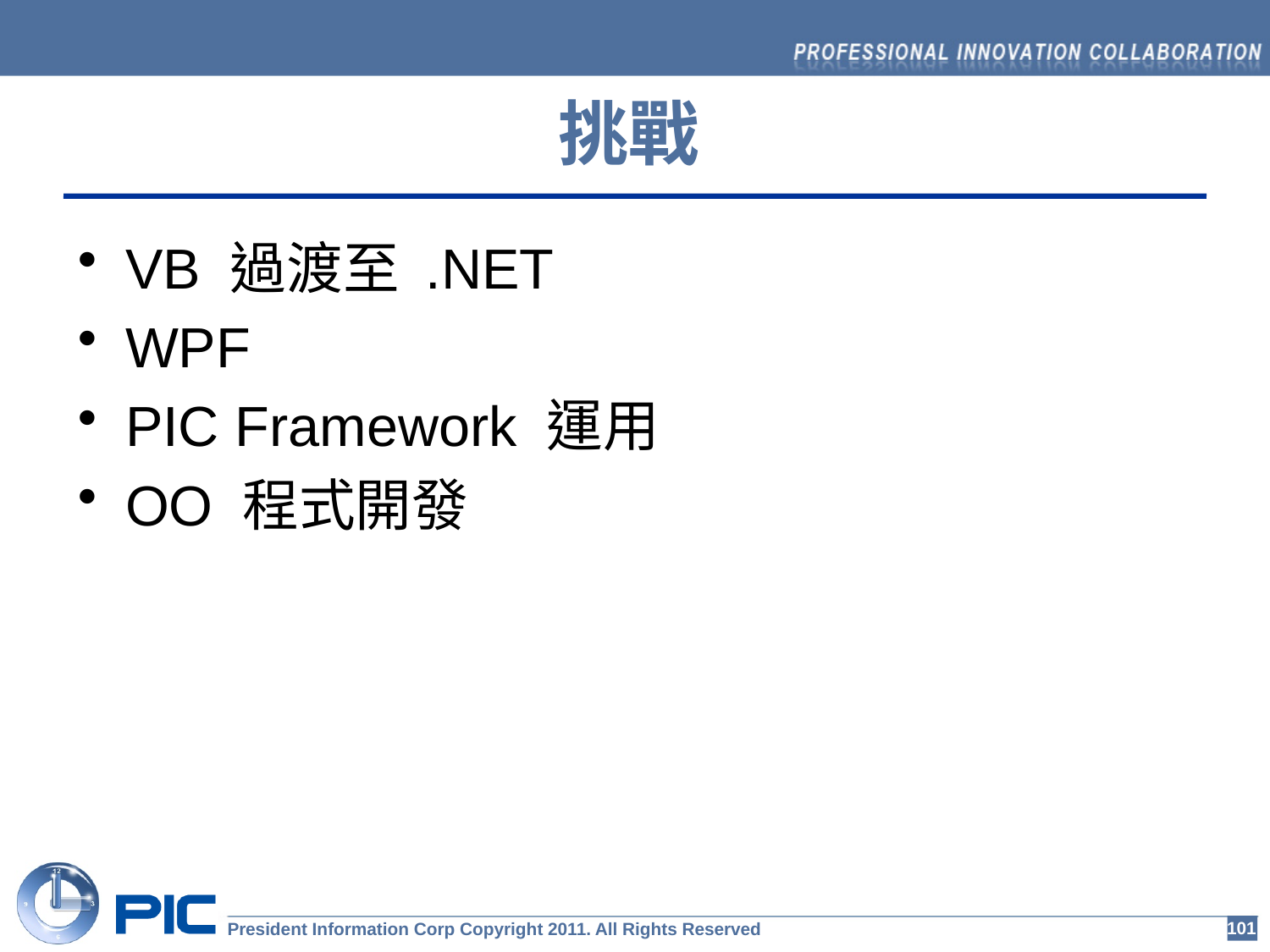

挑戰

VB 過渡至 .NET
WPF
PIC Framework 運用
OO 程式開發